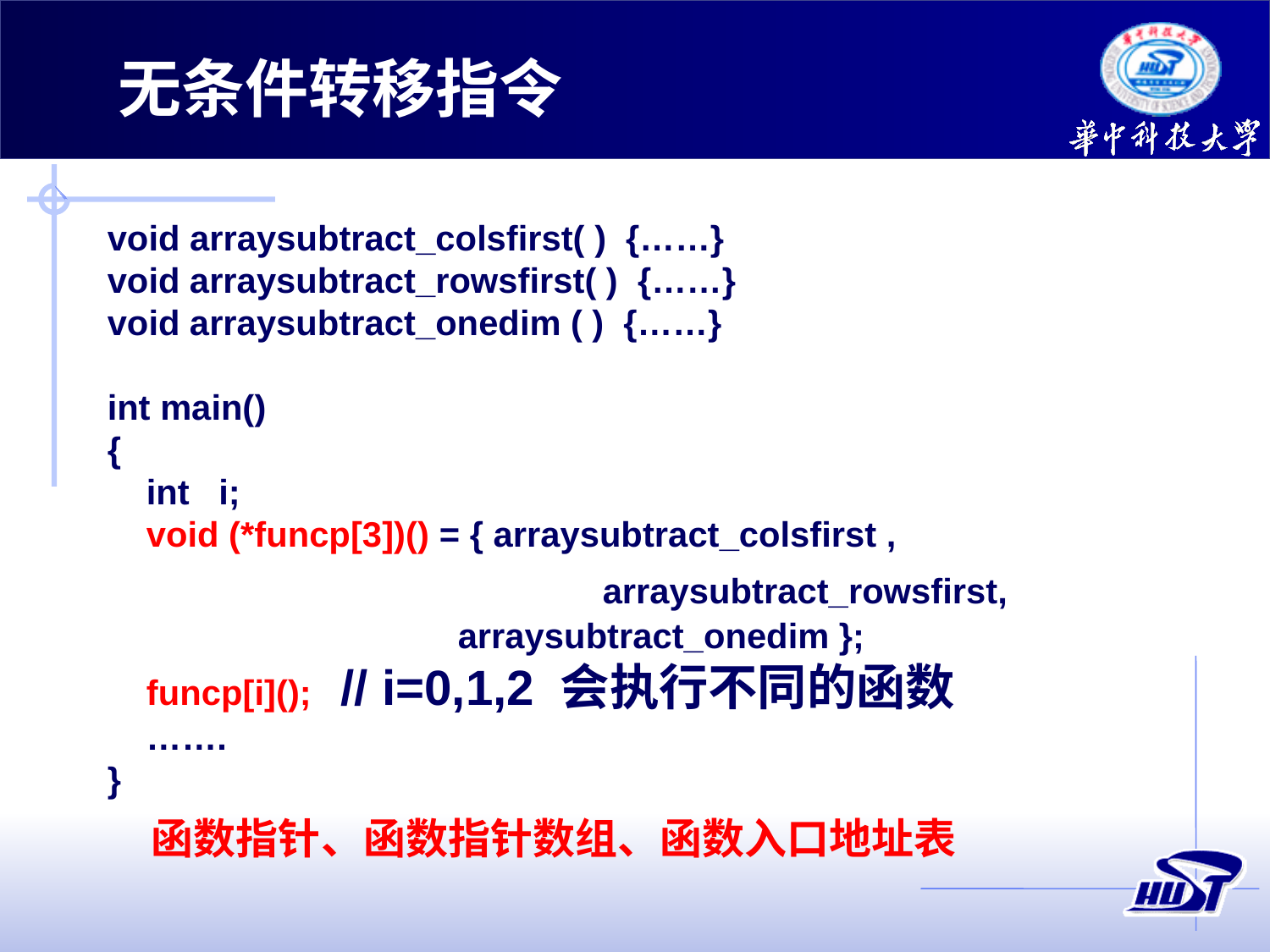

无条件转移指令
void arraysubtract_colsfirst( )  {……}
void arraysubtract_rowsfirst( )  {……}
void arraysubtract_onedim ( )  {……}

int main()
{
    int   i;
    void (*funcp[3])() = { arraysubtract_colsfirst ,
                                    arraysubtract_rowsfirst,
                                    arraysubtract_onedim };
    funcp[i]();   // i=0,1,2 会执行不同的函数
    …….
}
函数指针、函数指针数组、函数入口地址表